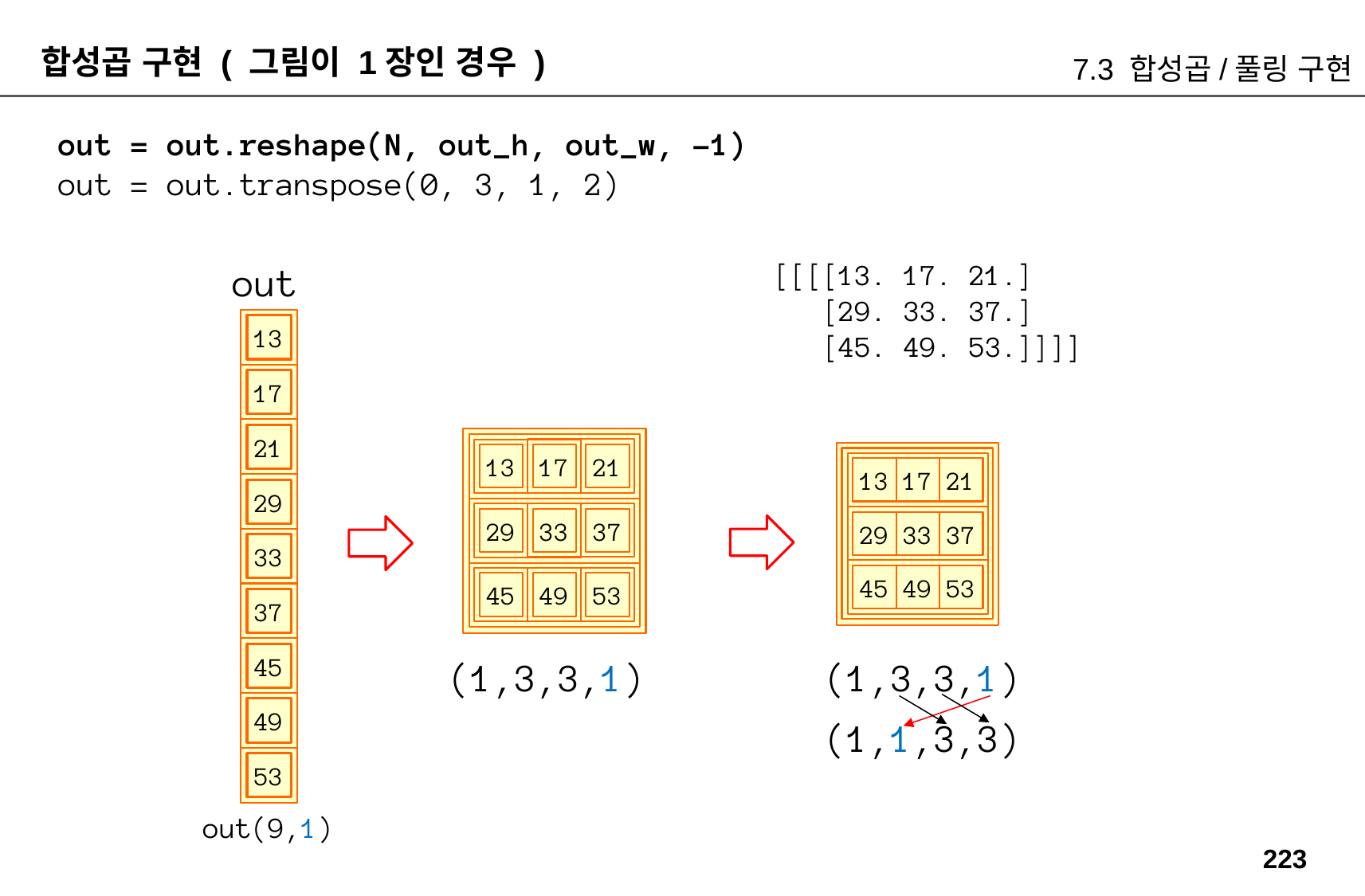

합성곱 구현 ( 그림이 1장인 경우 )
7.3 합성곱/풀링 구현
out = out.reshape(N, out_h, out_w, -1)
out = out.transpose(0, 3, 1, 2)
[[[[13. 17. 21.]
   [29. 33. 37.]
   [45. 49. 53.]]]]
out

13

17

21

21
17
13

13
17
21

29

37
33
29
29
33
37

33

45
49
53

53
49
45

37

45
(1,3,3,1)
(1,3,3,1)

49
(1,1,3,3)

53
out(9,1)